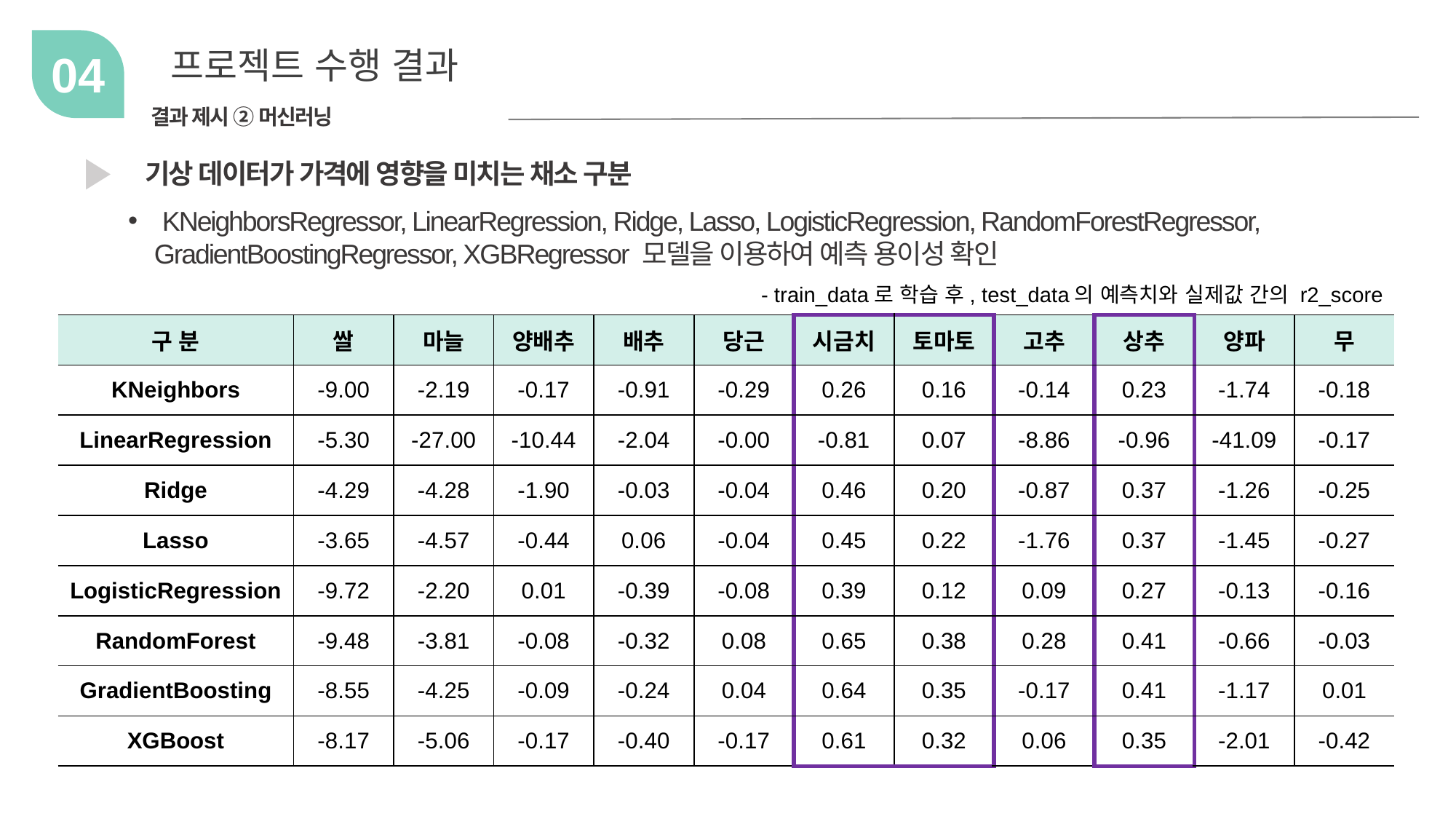

프로젝트 수행 결과
04
결과 제시 ② 머신러닝
▶
기상 데이터가 가격에 영향을 미치는 채소 구분
KNeighborsRegressor, LinearRegression, Ridge, Lasso, LogisticRegression, RandomForestRegressor,
    GradientBoostingRegressor, XGBRegressor 모델을 이용하여 예측 용이성 확인
 - train_data로 학습 후, test_data의 예측치와 실제값 간의 r2_score
| 구 분 | 쌀 | 마늘 | 양배추 | 배추 | 당근 | 시금치 | 토마토 | 고추 | 상추 | 양파 | 무 |
| --- | --- | --- | --- | --- | --- | --- | --- | --- | --- | --- | --- |
| KNeighbors | -9.00 | -2.19 | -0.17 | -0.91 | -0.29 | 0.26 | 0.16 | -0.14 | 0.23 | -1.74 | -0.18 |
| LinearRegression | -5.30 | -27.00 | -10.44 | -2.04 | -0.00 | -0.81 | 0.07 | -8.86 | -0.96 | -41.09 | -0.17 |
| Ridge | -4.29 | -4.28 | -1.90 | -0.03 | -0.04 | 0.46 | 0.20 | -0.87 | 0.37 | -1.26 | -0.25 |
| Lasso | -3.65 | -4.57 | -0.44 | 0.06 | -0.04 | 0.45 | 0.22 | -1.76 | 0.37 | -1.45 | -0.27 |
| LogisticRegression | -9.72 | -2.20 | 0.01 | -0.39 | -0.08 | 0.39 | 0.12 | 0.09 | 0.27 | -0.13 | -0.16 |
| RandomForest | -9.48 | -3.81 | -0.08 | -0.32 | 0.08 | 0.65 | 0.38 | 0.28 | 0.41 | -0.66 | -0.03 |
| GradientBoosting | -8.55 | -4.25 | -0.09 | -0.24 | 0.04 | 0.64 | 0.35 | -0.17 | 0.41 | -1.17 | 0.01 |
| XGBoost | -8.17 | -5.06 | -0.17 | -0.40 | -0.17 | 0.61 | 0.32 | 0.06 | 0.35 | -2.01 | -0.42 |